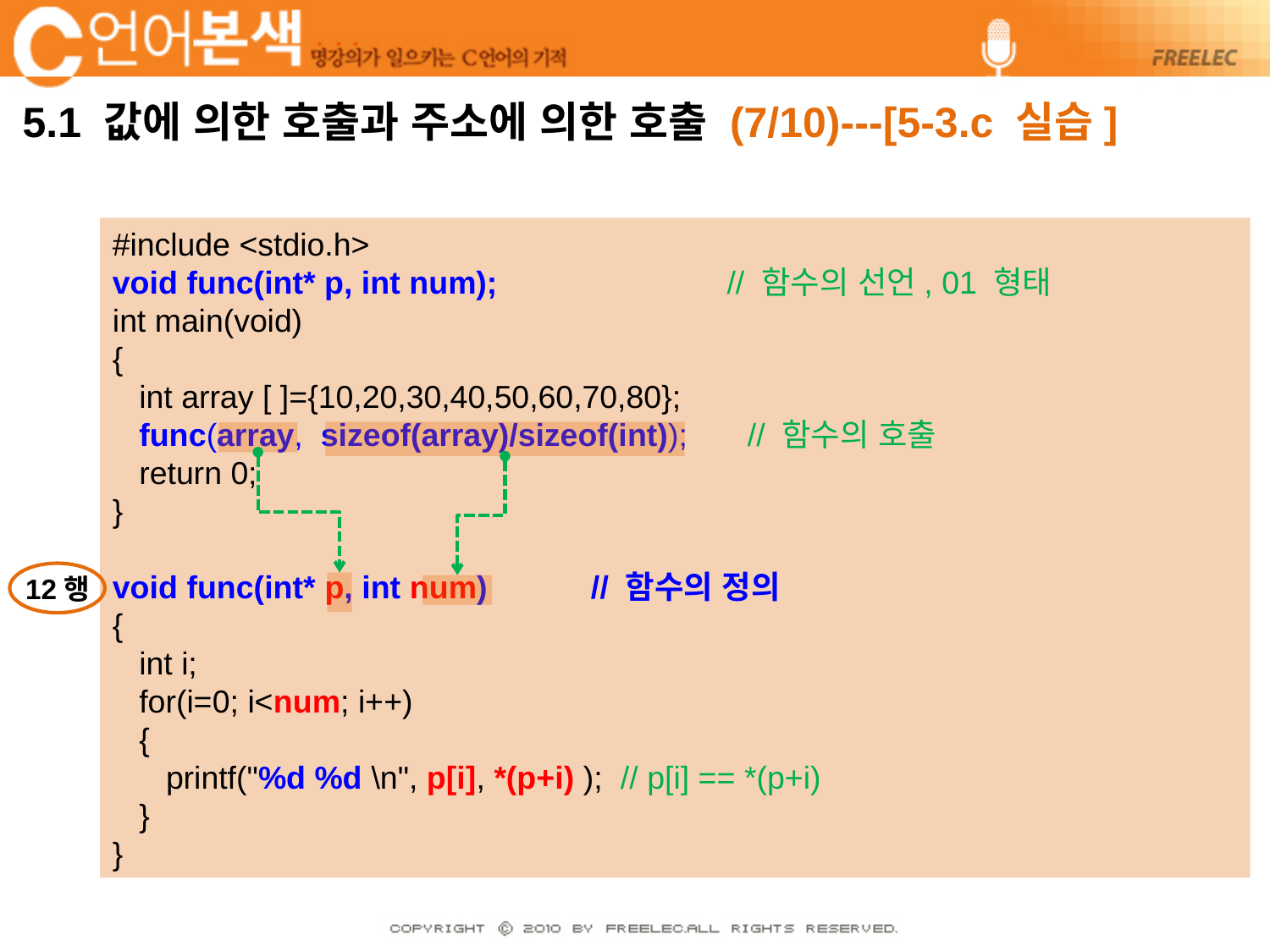

# 5.1 값에 의한 호출과 주소에 의한 호출 (7/10)---[5-3.c 실습]

#include <stdio.h>
void func(int* p, int num);	            // 함수의 선언, 01 형태
int main(void)
{
   int array [ ]={10,20,30,40,50,60,70,80};
   func(array,  sizeof(array)/sizeof(int));	// 함수의 호출
   return 0;
}

void func(int* p, int num)	           // 함수의 정의
{
   int i;
   for(i=0; i<num; i++)
   {
      printf("%d %d \n", p[i], *(p+i) );	// p[i] == *(p+i)
   }
}

12행